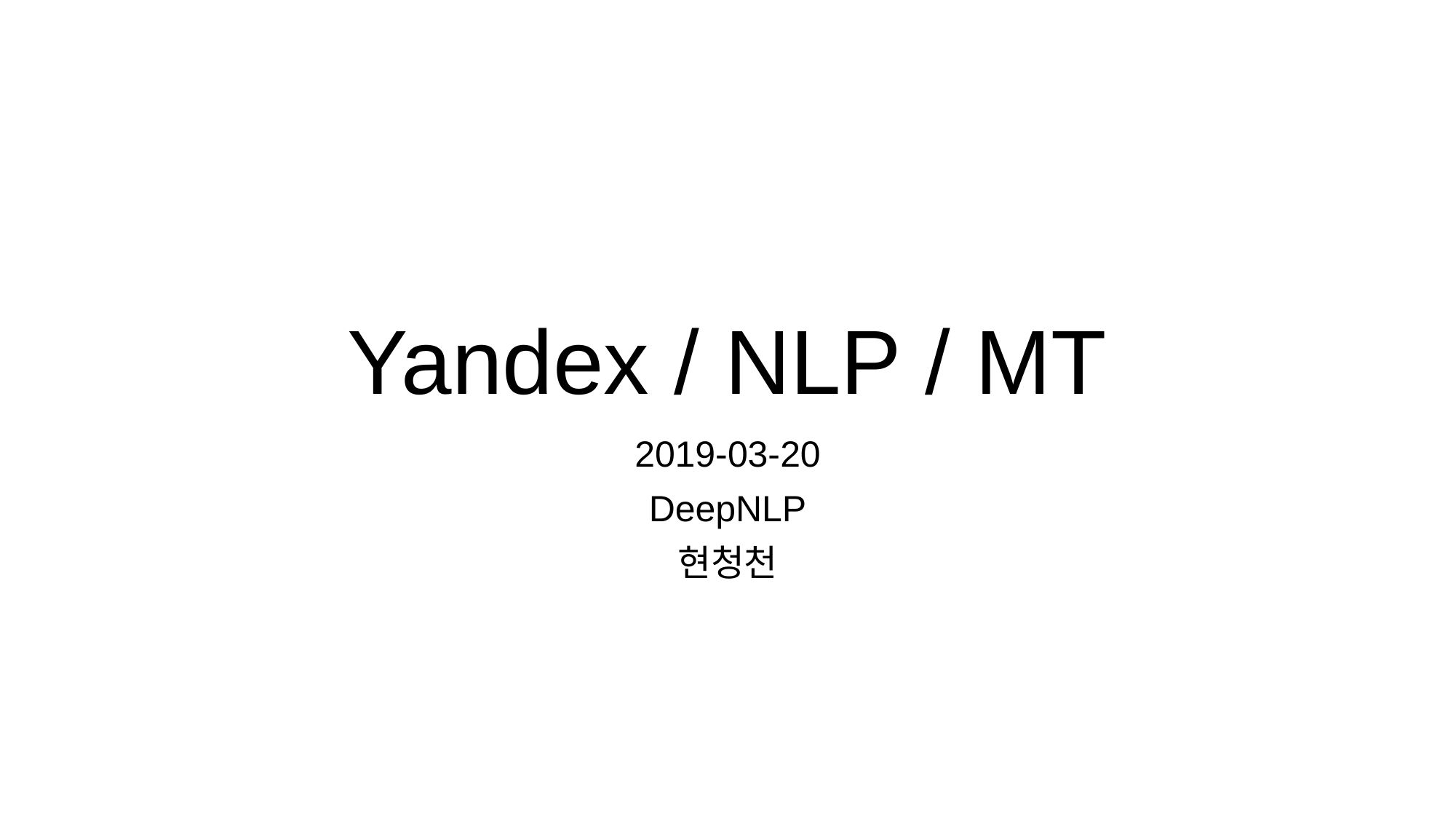

# Yandex / NLP / MT
2019-03-20
DeepNLP
현청천